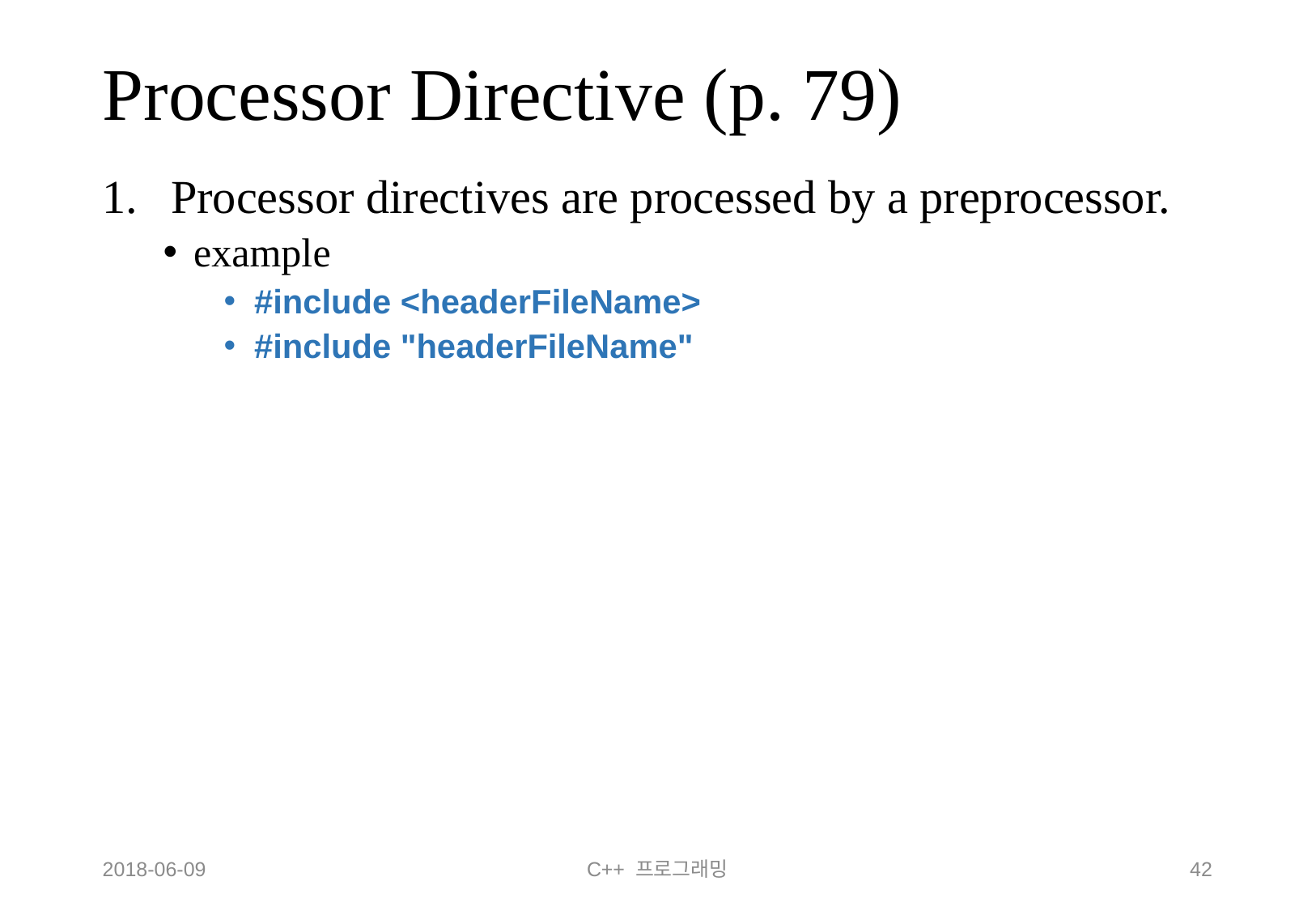

# Processor Directive (p. 79)
Processor directives are processed by a preprocessor.
example
#include <headerFileName>
#include "headerFileName"

2018-06-09
C++ 프로그래밍
42